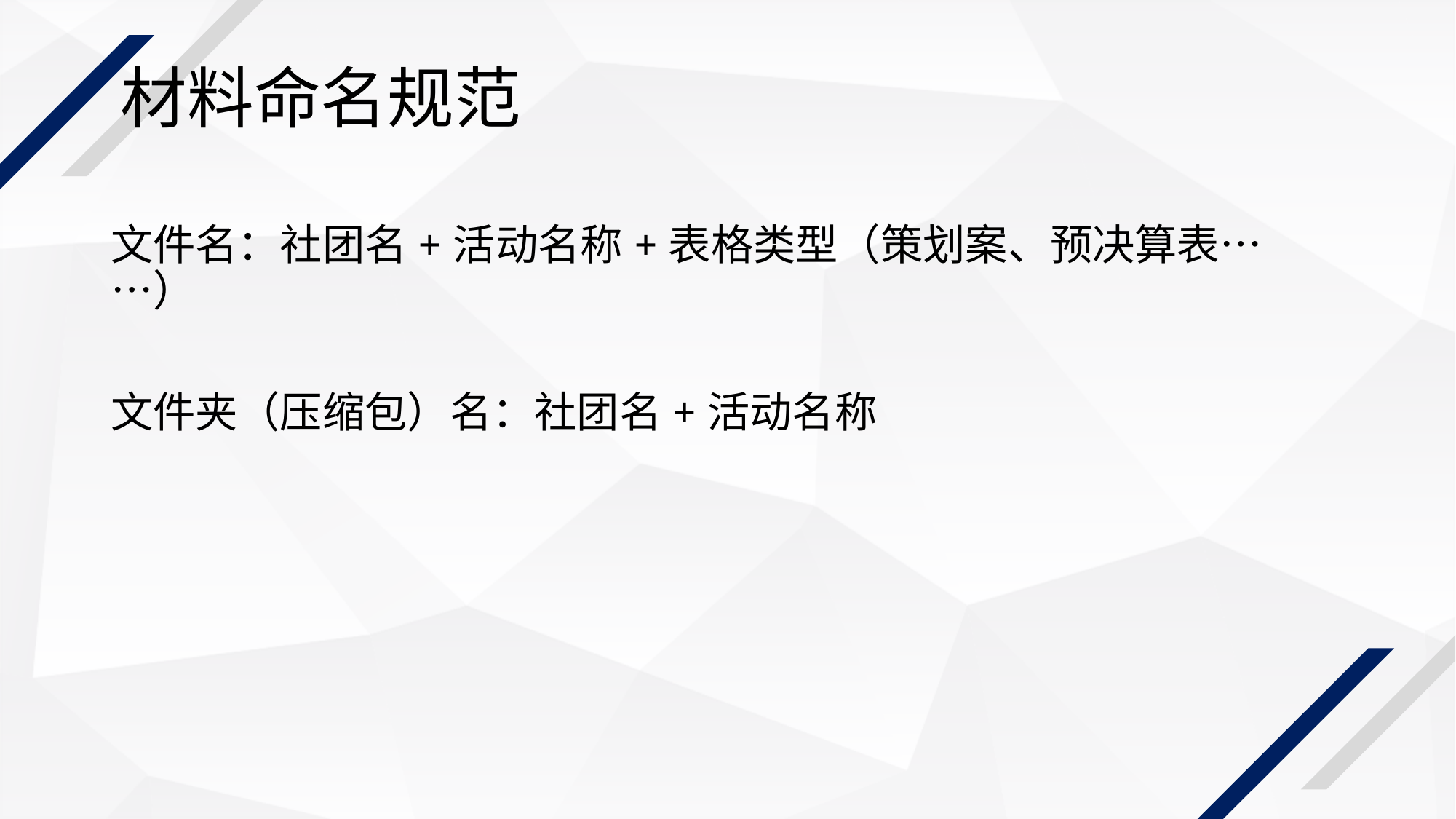

材料命名规范
文件名：社团名+活动名称+表格类型（策划案、预决算表……）

文件夹（压缩包）名：社团名+活动名称